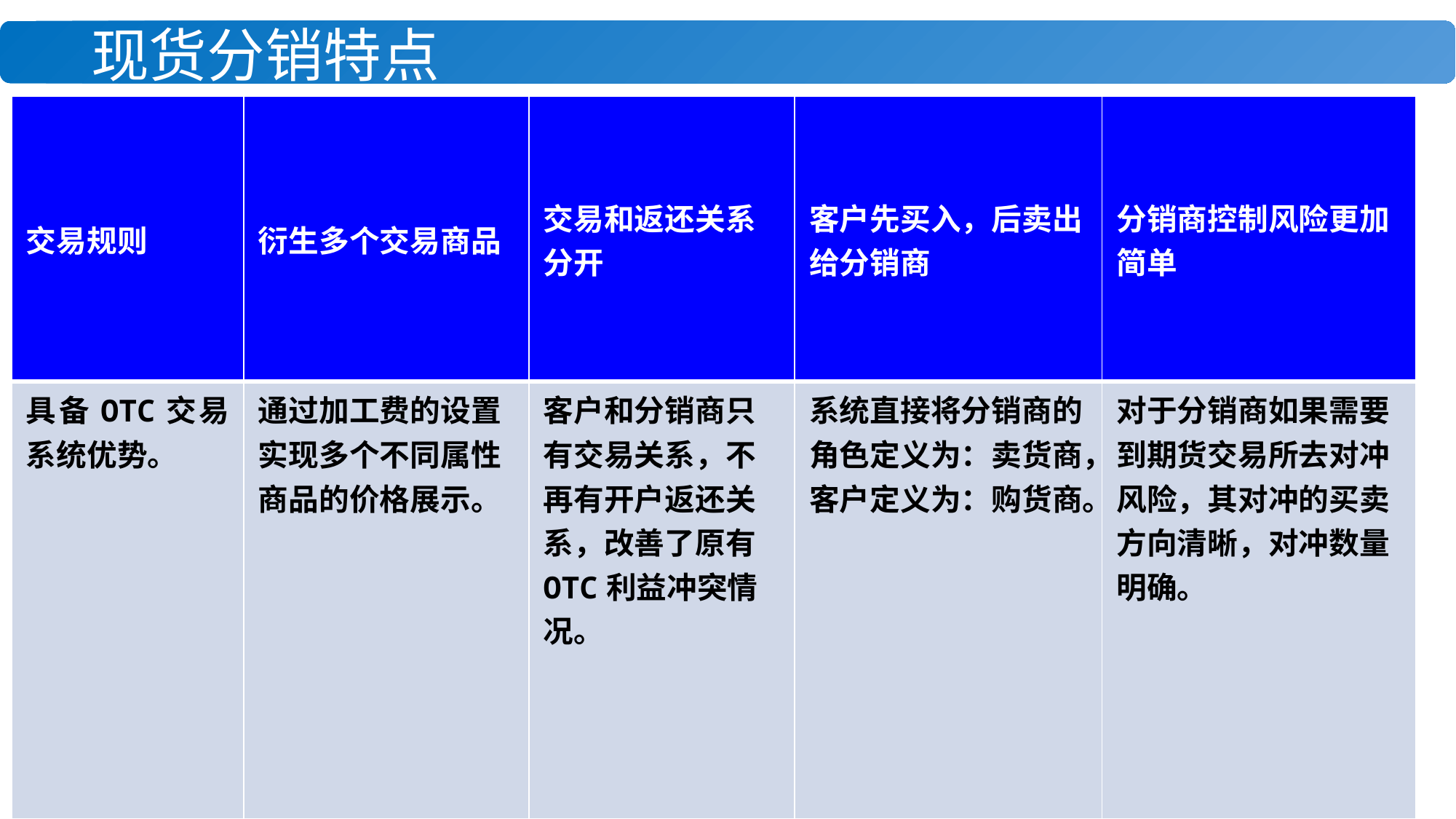

# 现货分销特点
| 交易规则 | 衍生多个交易商品 | 交易和返还关系分开 | 客户先买入，后卖出给分销商 | 分销商控制风险更加简单 |
| --- | --- | --- | --- | --- |
| 具备OTC交易系统优势。 | 通过加工费的设置实现多个不同属性商品的价格展示。 | 客户和分销商只有交易关系，不再有开户返还关系，改善了原有OTC利益冲突情况。 | 系统直接将分销商的角色定义为：卖货商，客户定义为：购货商。 | 对于分销商如果需要到期货交易所去对冲风险，其对冲的买卖方向清晰，对冲数量明确。 |